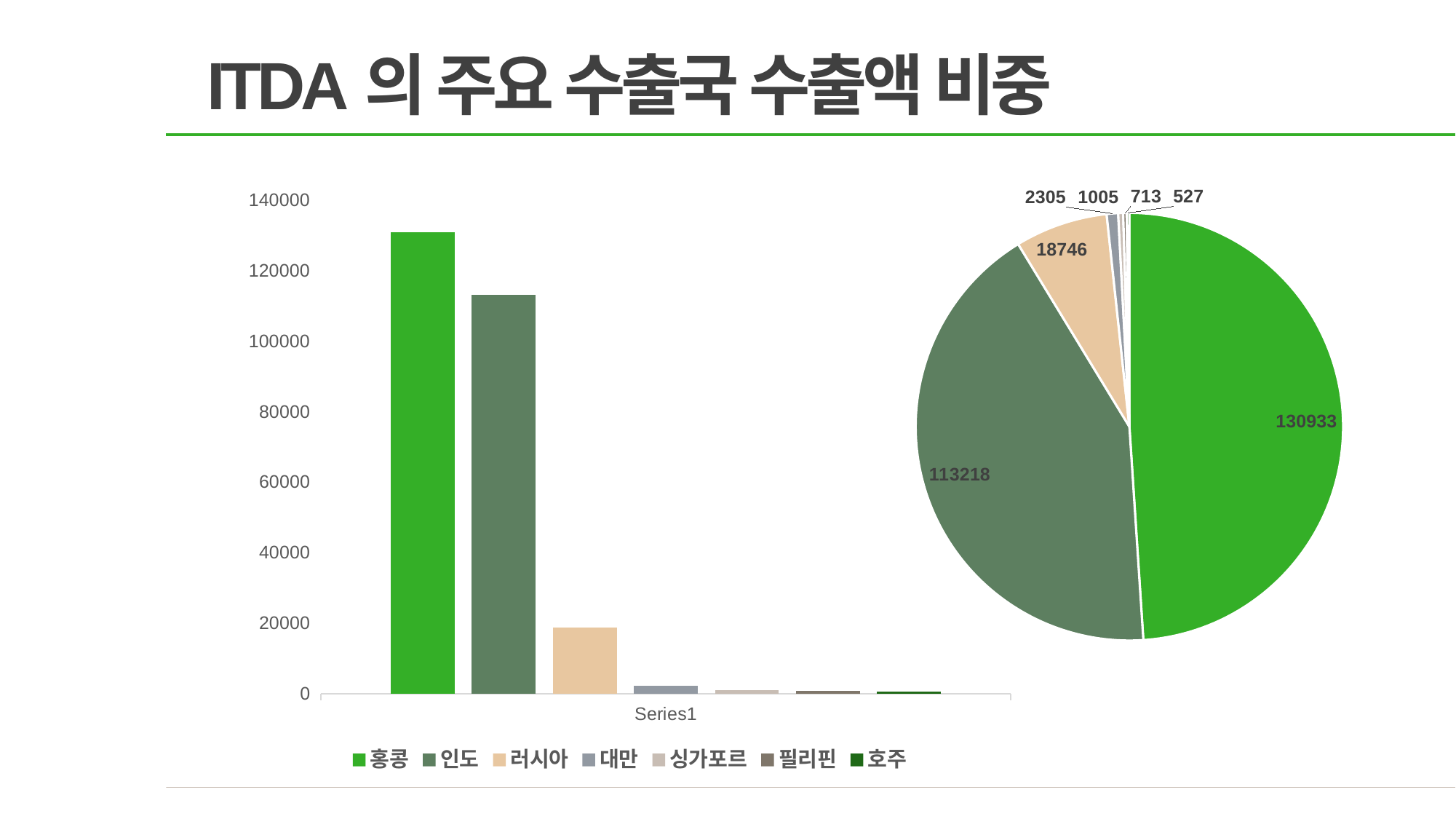

ITDA의 주요 수출국 수출액 비중

### Chart

| Category | 판매 |
|---|---|
| 홍콩 | 130933.0 |
| 인도 | 113218.0 |
| 러시아 | 18746.0 |
| 대만 | 2305.0 |
| 싱가포르 | 1005.0 |
| 필리핀 | 713.0 |
| 호주 | 527.0 |

### Chart

| Category | 홍콩 | 인도 | 러시아 | 대만 | 싱가포르 | 필리핀 | 호주 |
|---|---|---|---|---|---|---|---|
|  | 130933.0 | 113218.0 | 18746.0 | 2305.0 | 1005.0 | 713.0 | 527.0 |